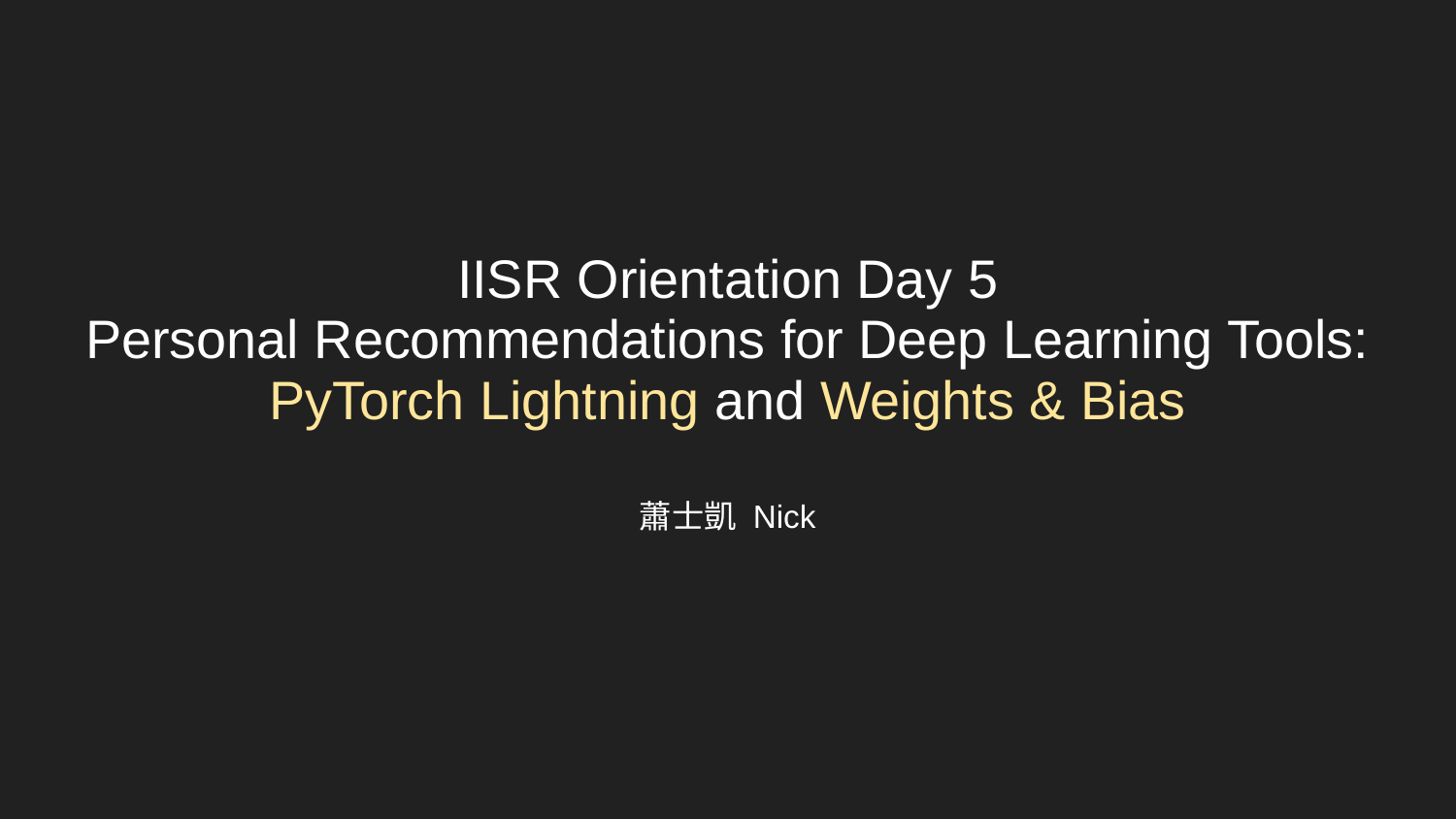

# IISR Orientation Day 5
Personal Recommendations for Deep Learning Tools: PyTorch Lightning and Weights & Bias
蕭士凱 Nick